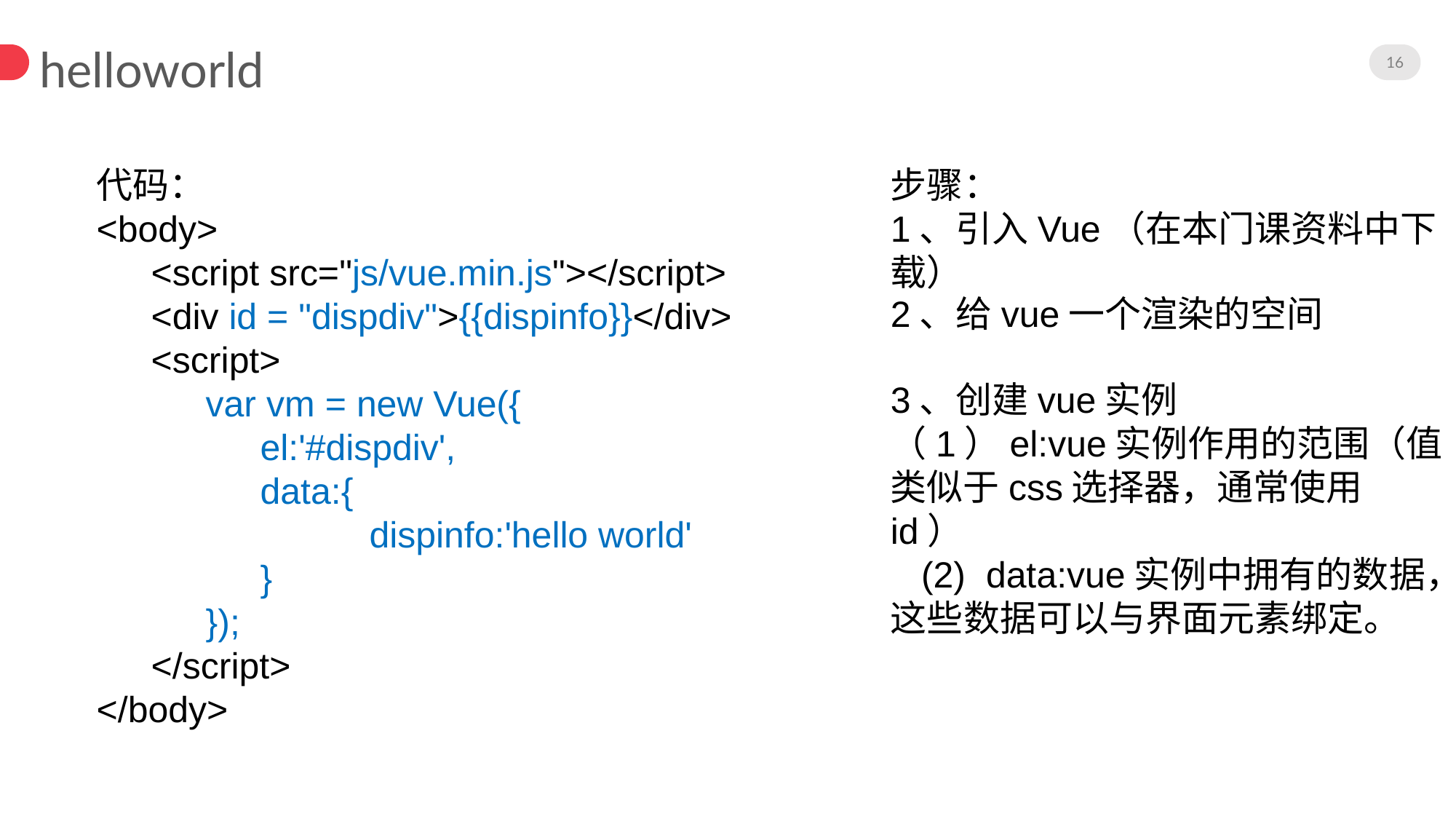

16
helloworld
代码：
<body>
<script src="js/vue.min.js"></script>
<div id = "dispdiv">{{dispinfo}}</div>
<script>
var vm = new Vue({
el:'#dispdiv',
data:{
	dispinfo:'hello world'
}
});
</script>
</body>

步骤：
1、引入Vue（在本门课资料中下载）
2、给vue一个渲染的空间
3、创建vue实例
（1）el:vue实例作用的范围（值类似于css选择器，通常使用id）
   (2)  data:vue实例中拥有的数据，这些数据可以与界面元素绑定。